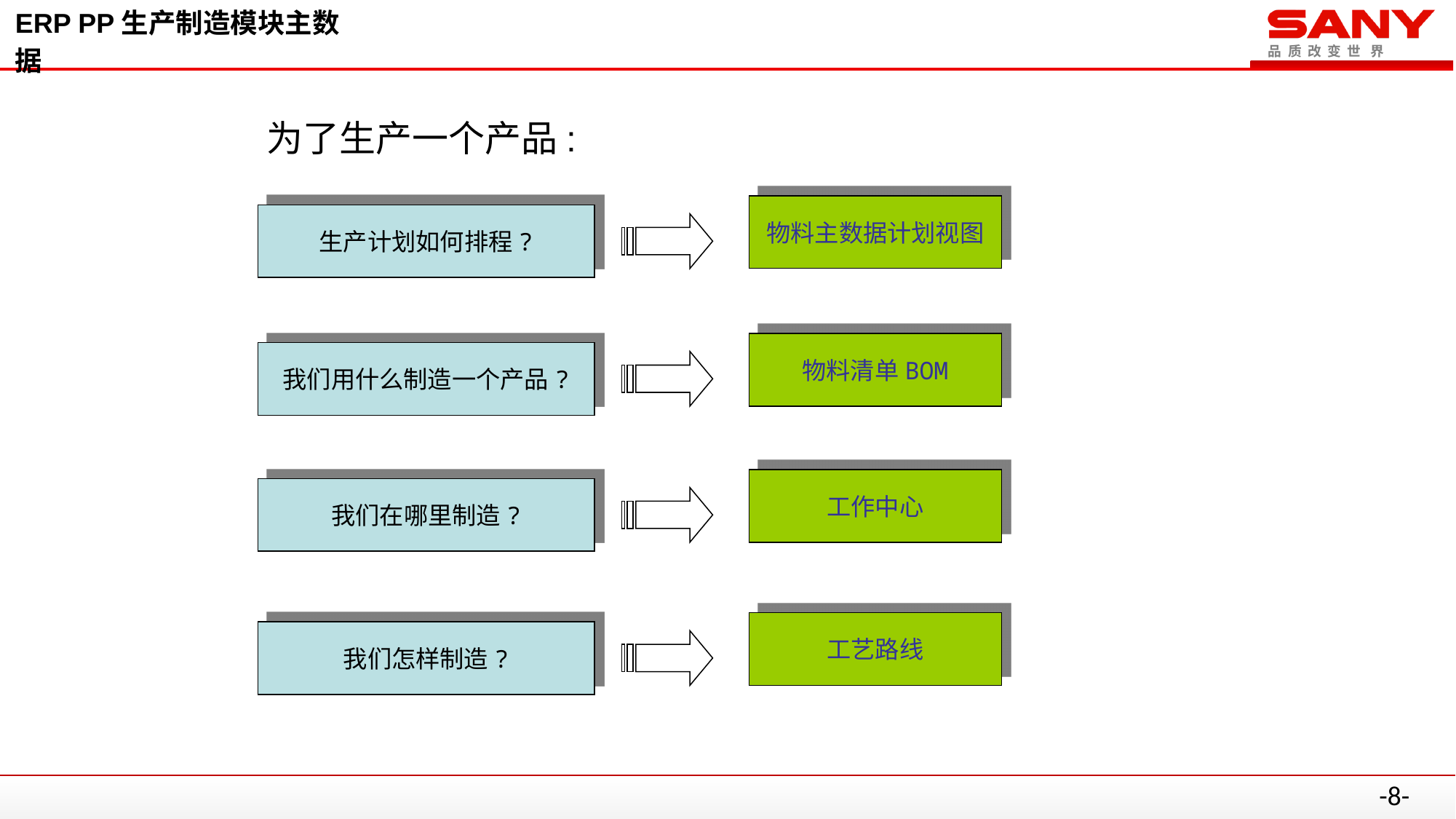

# ERP PP生产制造模块主数据
为了生产一个产品:
物料主数据计划视图
生产计划如何排程?

物料清单BOM
我们用什么制造一个产品?

工作中心
我们在哪里制造?

工艺路线
我们怎样制造?